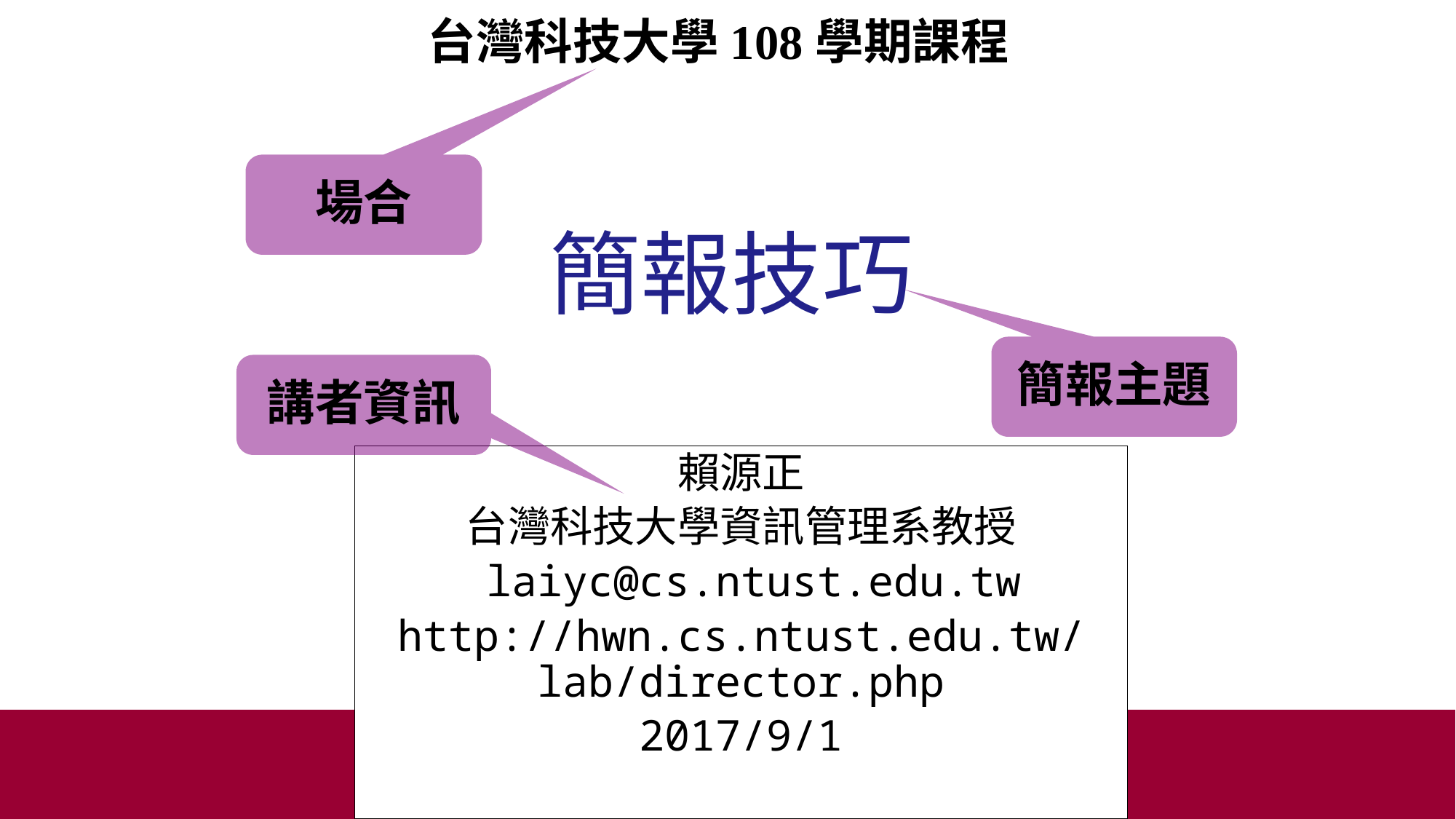

台灣科技大學108學期課程
場合
# 簡報技巧
簡報主題
講者資訊
賴源正
台灣科技大學資訊管理系教授
 laiyc@cs.ntust.edu.tw
http://hwn.cs.ntust.edu.tw/lab/director.php
2017/9/1